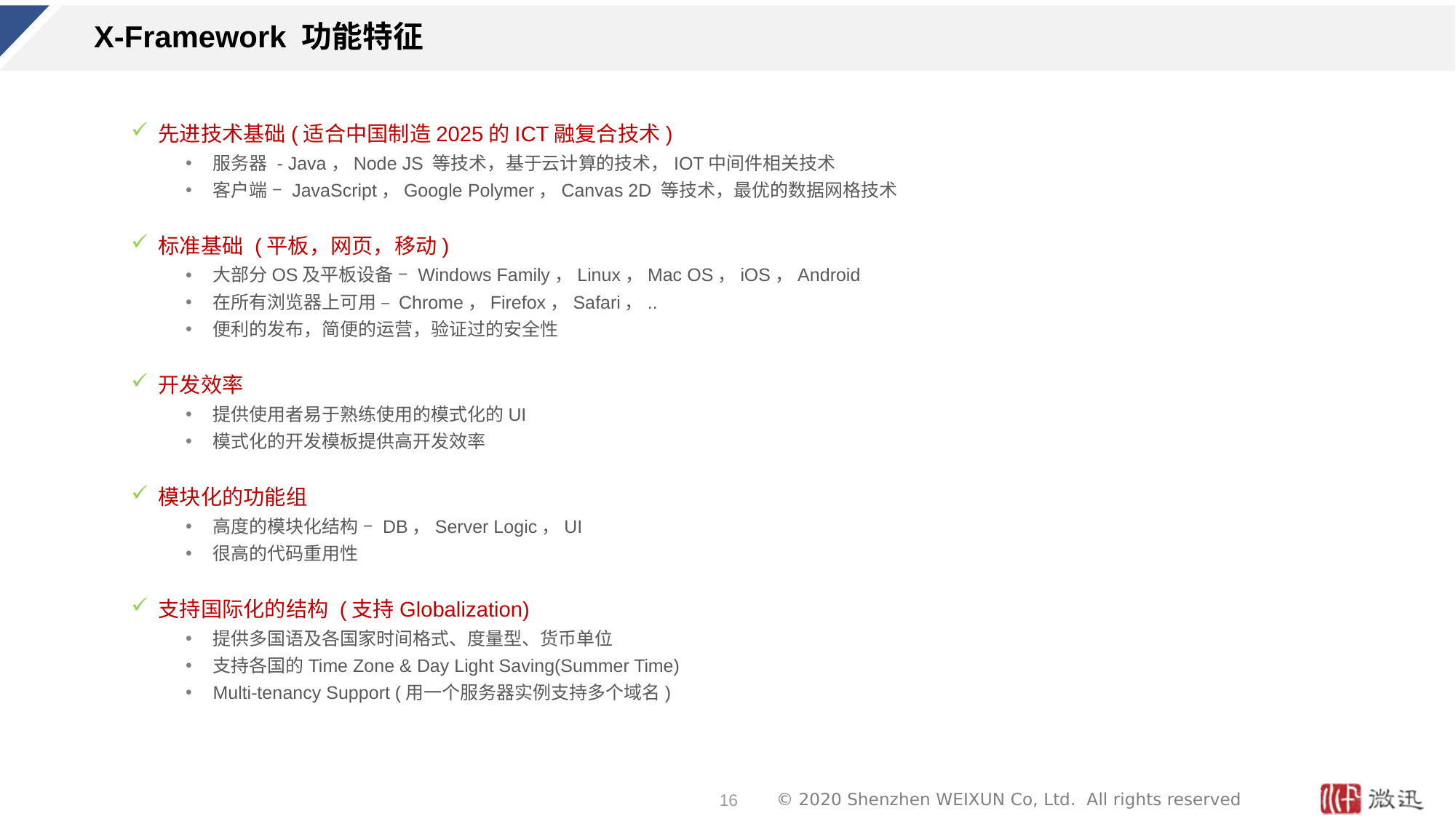

# X-Framework 功能特征

先进技术基础(适合中国制造2025的ICT融复合技术)
服务器 - Java，Node JS 等技术，基于云计算的技术，IOT中间件相关技术
客户端 – JavaScript，Google Polymer，Canvas 2D 等技术，最优的数据网格技术

标准基础 (平板，网页，移动)
大部分OS及平板设备 – Windows Family，Linux，Mac OS，iOS，Android
在所有浏览器上可用 – Chrome，Firefox，Safari，..
便利的发布，简便的运营，验证过的安全性

开发效率
提供使用者易于熟练使用的模式化的UI
模式化的开发模板提供高开发效率

模块化的功能组
高度的模块化结构 – DB，Server Logic，UI
很高的代码重用性

支持国际化的结构 (支持Globalization)
提供多国语及各国家时间格式、度量型、货币单位
支持各国的Time Zone & Day Light Saving(Summer Time)
Multi-tenancy Support (用一个服务器实例支持多个域名)

16